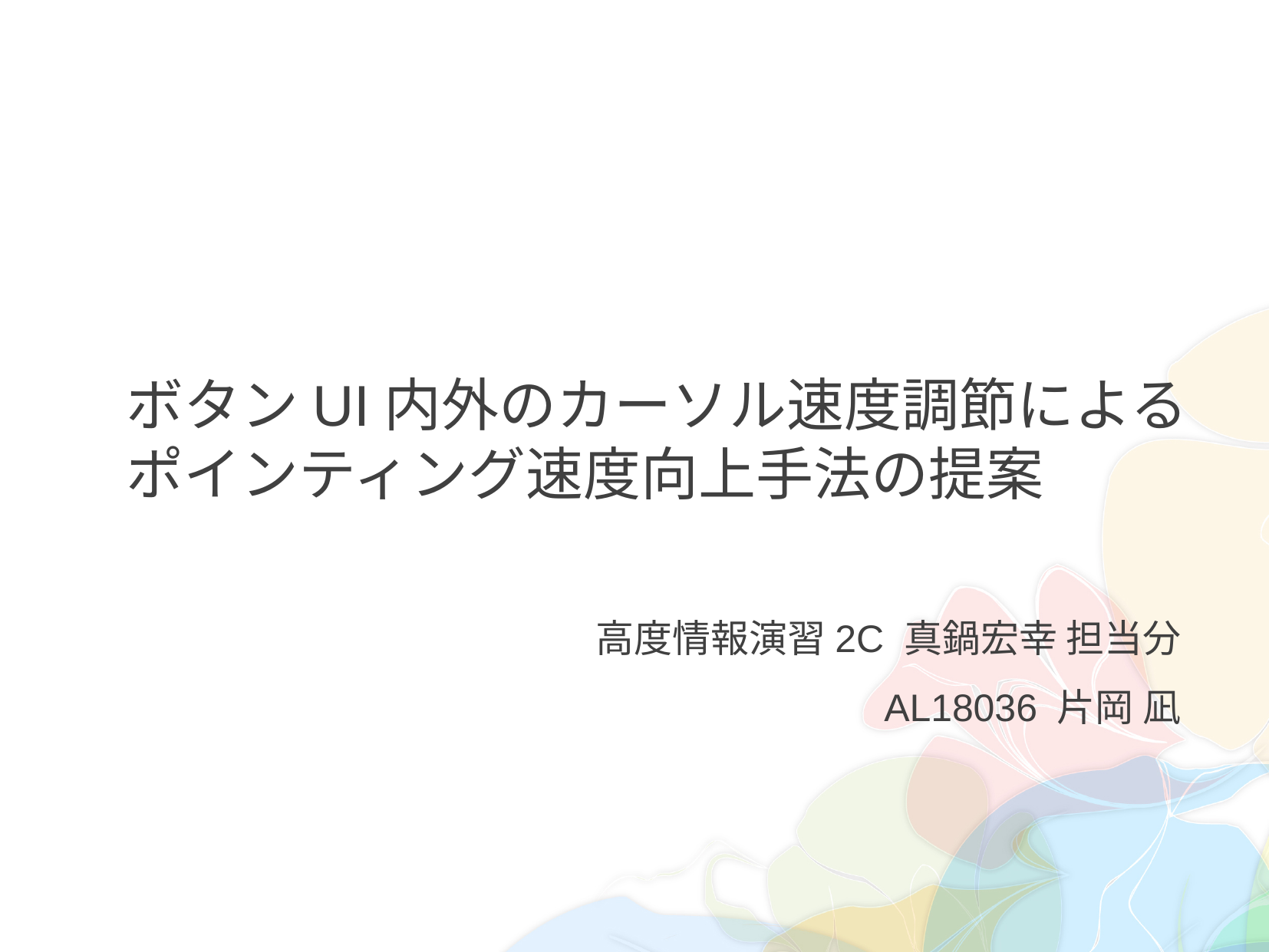

# ボタンUI内外のカーソル速度調節によるポインティング速度向上手法の提案
高度情報演習2C 真鍋宏幸 担当分
AL18036 片岡 凪